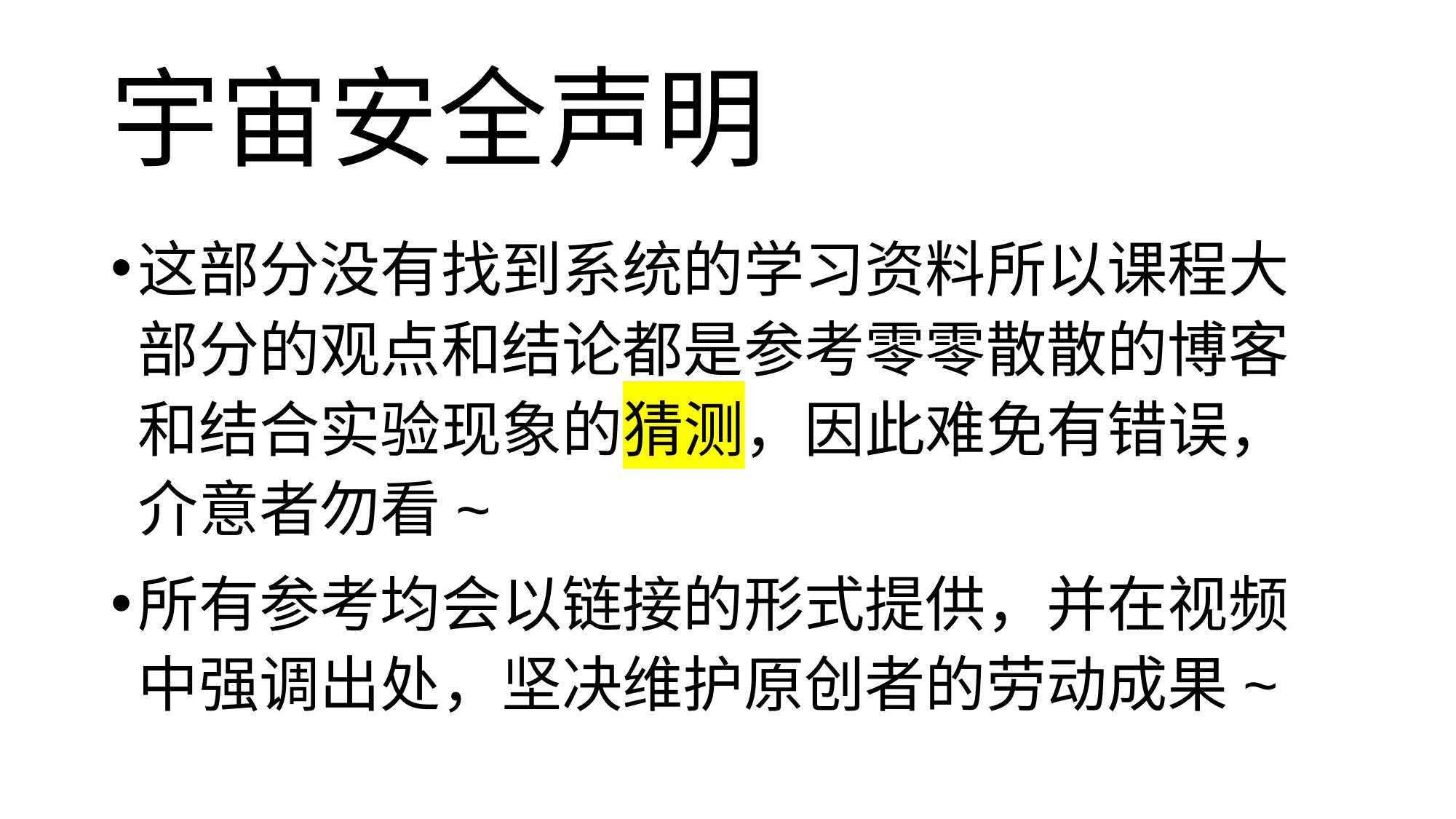

# 宇宙安全声明
这部分没有找到系统的学习资料所以课程大部分的观点和结论都是参考零零散散的博客和结合实验现象的猜测，因此难免有错误，介意者勿看~
所有参考均会以链接的形式提供，并在视频中强调出处，坚决维护原创者的劳动成果~